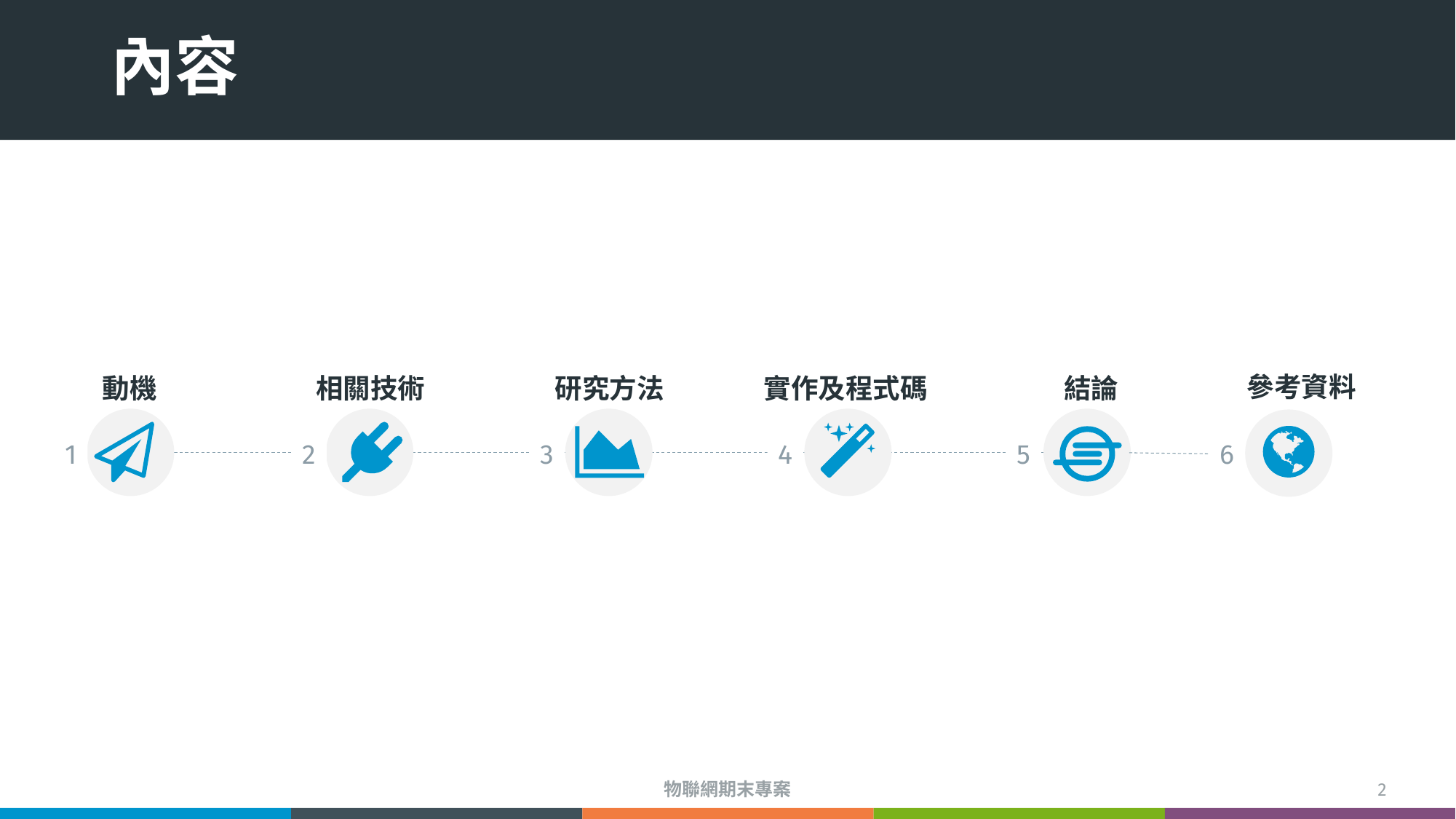

# 內容
參考資料
動機
相關技術
研究方法
實作及程式碼
結論

1
2
3
4
5
6
物聯網期末專案
2